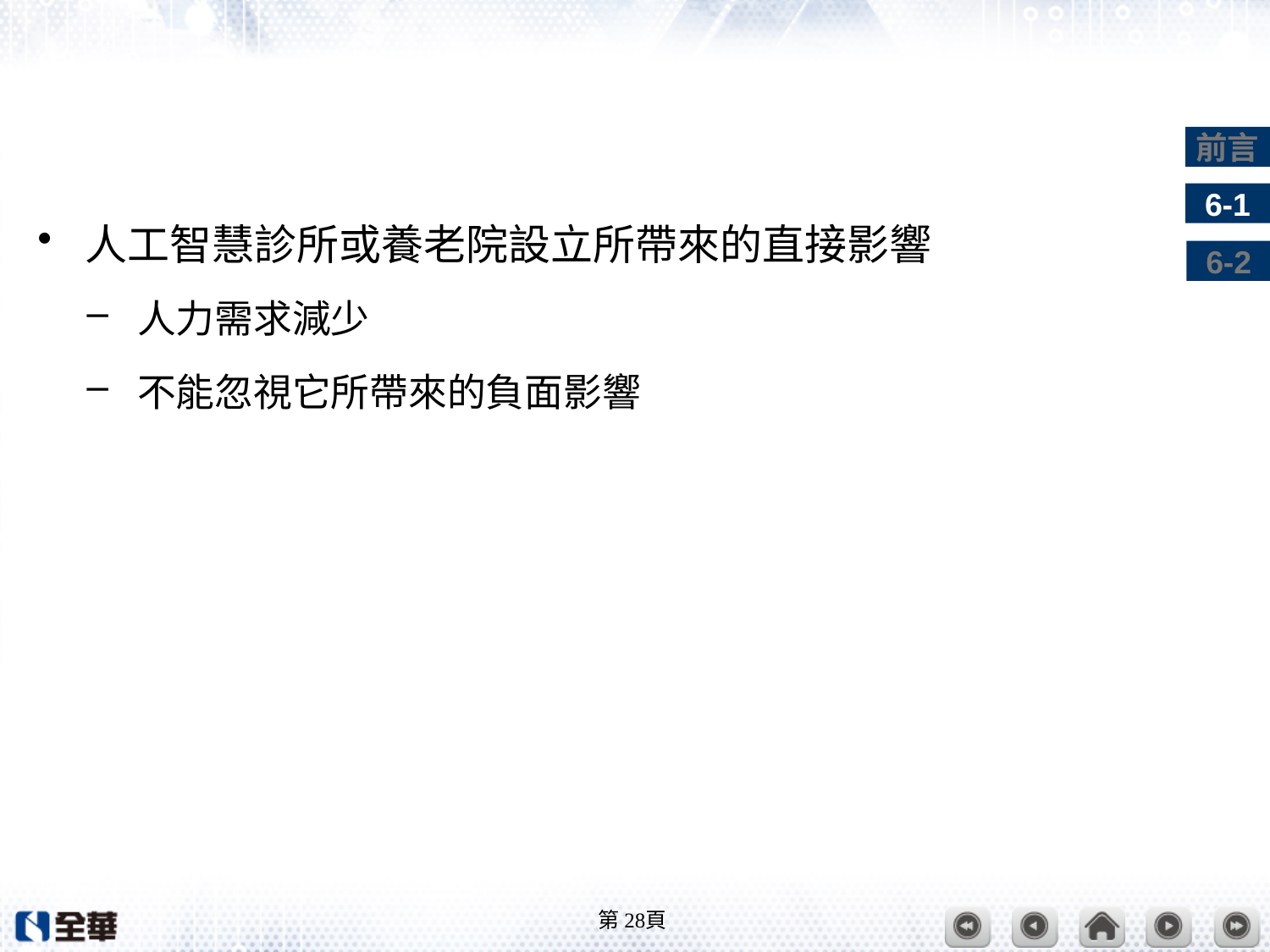

#
人工智慧診所或養老院設立所帶來的直接影響
人力需求減少
不能忽視它所帶來的負面影響